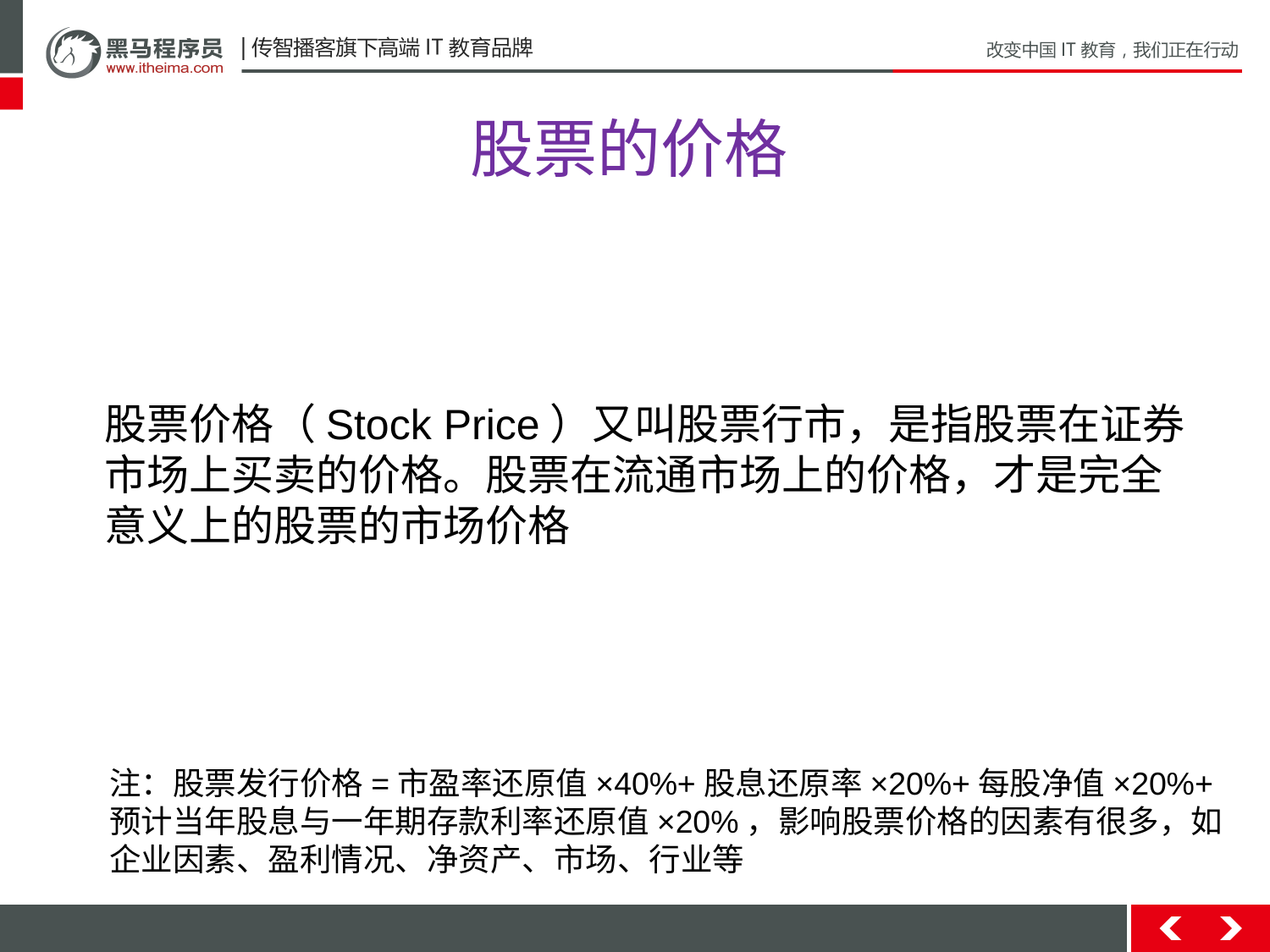

# 股票的价格
股票价格（Stock Price）又叫股票行市，是指股票在证券
市场上买卖的价格。股票在流通市场上的价格，才是完全
意义上的股票的市场价格
注：股票发行价格=市盈率还原值×40%+股息还原率×20%+每股净值×20%+
预计当年股息与一年期存款利率还原值×20%，影响股票价格的因素有很多，如
企业因素、盈利情况、净资产、市场、行业等